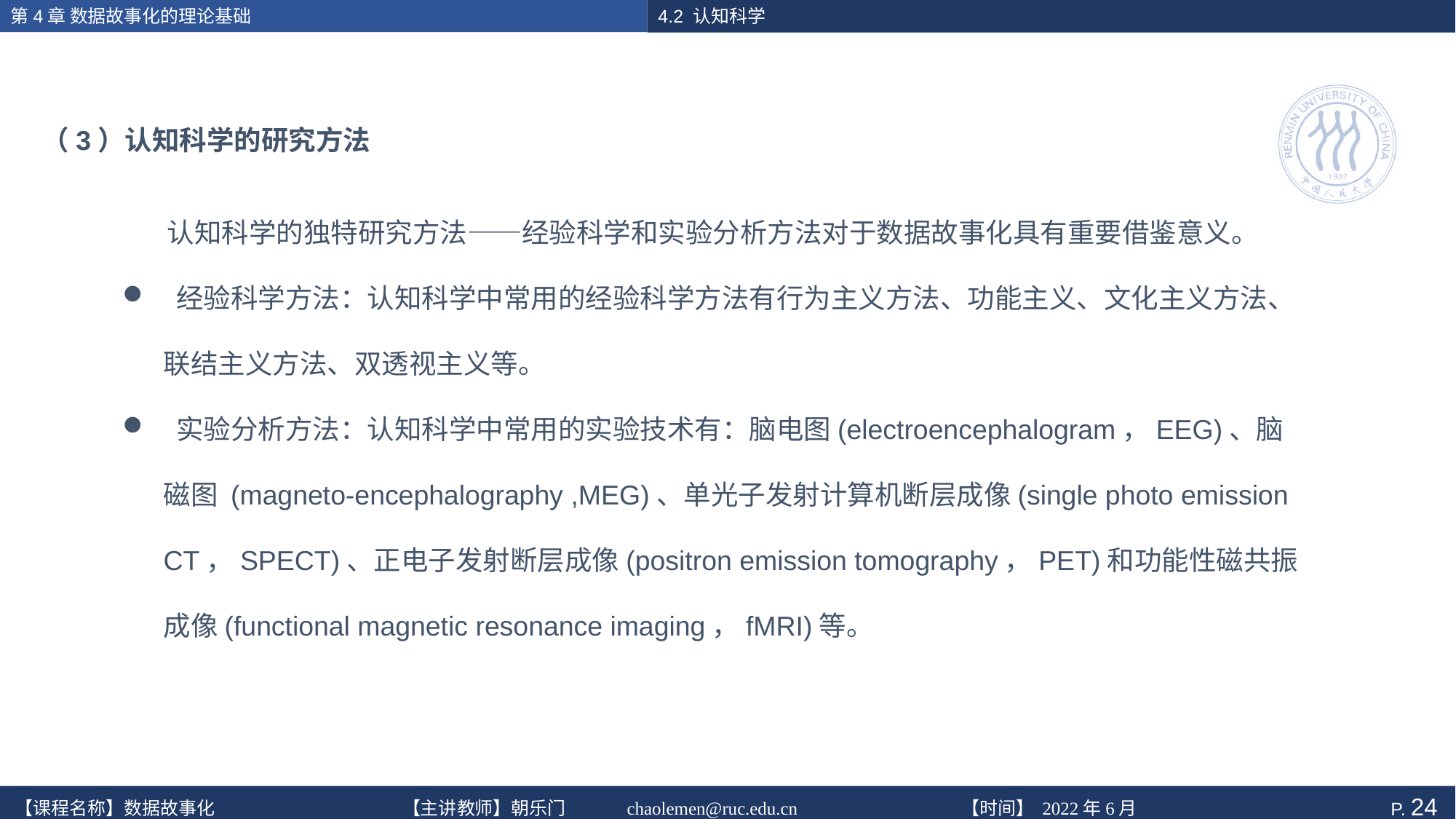

（3）认知科学的研究方法
 认知科学的独特研究方法——经验科学和实验分析方法对于数据故事化具有重要借鉴意义。
 经验科学方法：认知科学中常用的经验科学方法有行为主义方法、功能主义、文化主义方法、联结主义方法、双透视主义等。
 实验分析方法：认知科学中常用的实验技术有：脑电图(electroencephalogram，EEG)、脑磁图 (magneto-encephalography ,MEG)、单光子发射计算机断层成像(single photo emission CT，SPECT)、正电子发射断层成像(positron emission tomography，PET)和功能性磁共振成像(functional magnetic resonance imaging，fMRI)等。